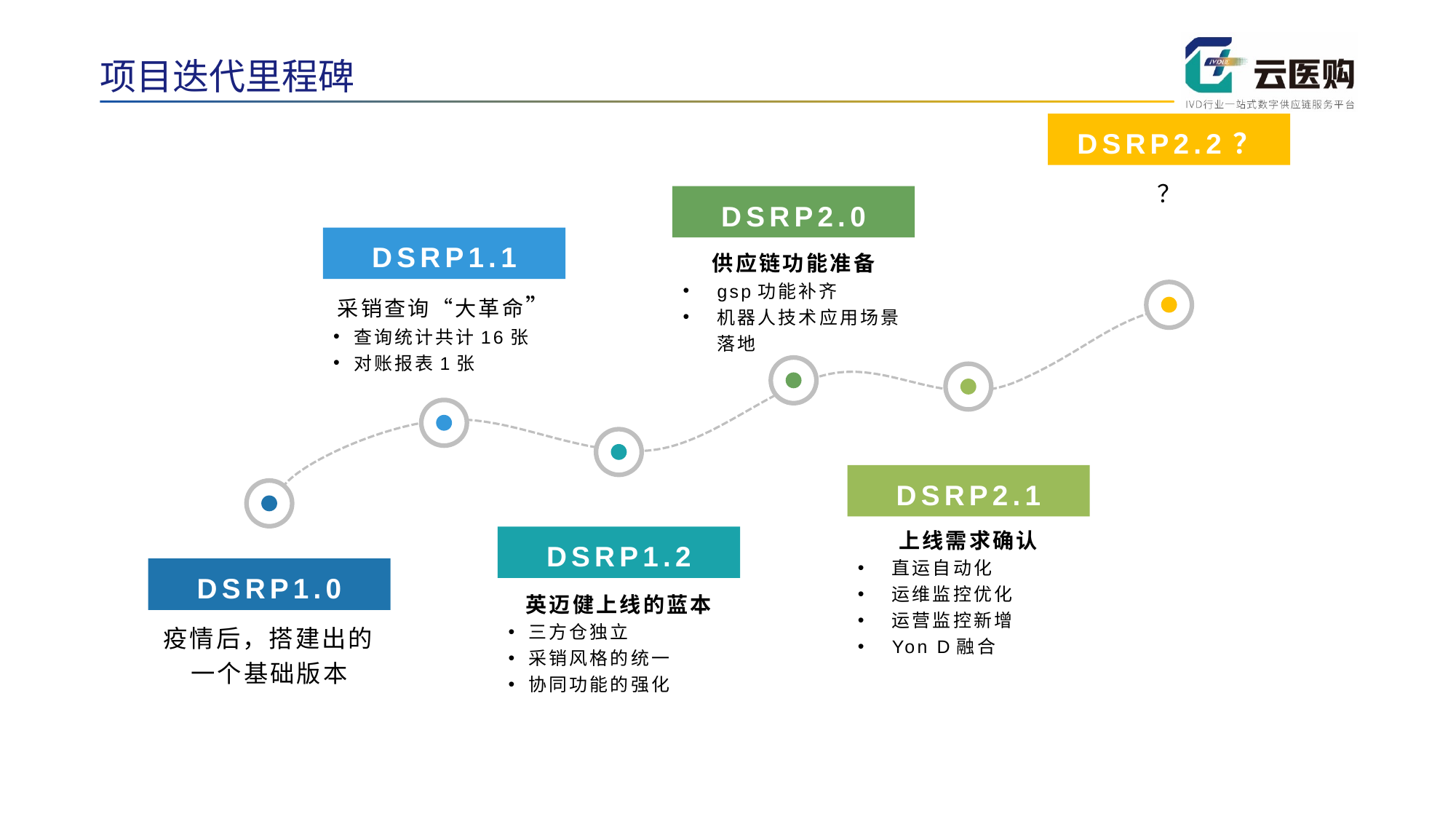

项目迭代里程碑

DSRP2.2？
？

DSRP2.0
DSRP1.1

供应链功能准备
gsp功能补齐
机器人技术应用场景落地
采销查询“大革命”
查询统计共计16张
对账报表1张

DSRP2.1

上线需求确认
直运自动化
运维监控优化
运营监控新增
Yon D融合

DSRP1.2

DSRP1.0
英迈健上线的蓝本
三方仓独立
采销风格的统一
协同功能的强化
疫情后，搭建出的一个基础版本